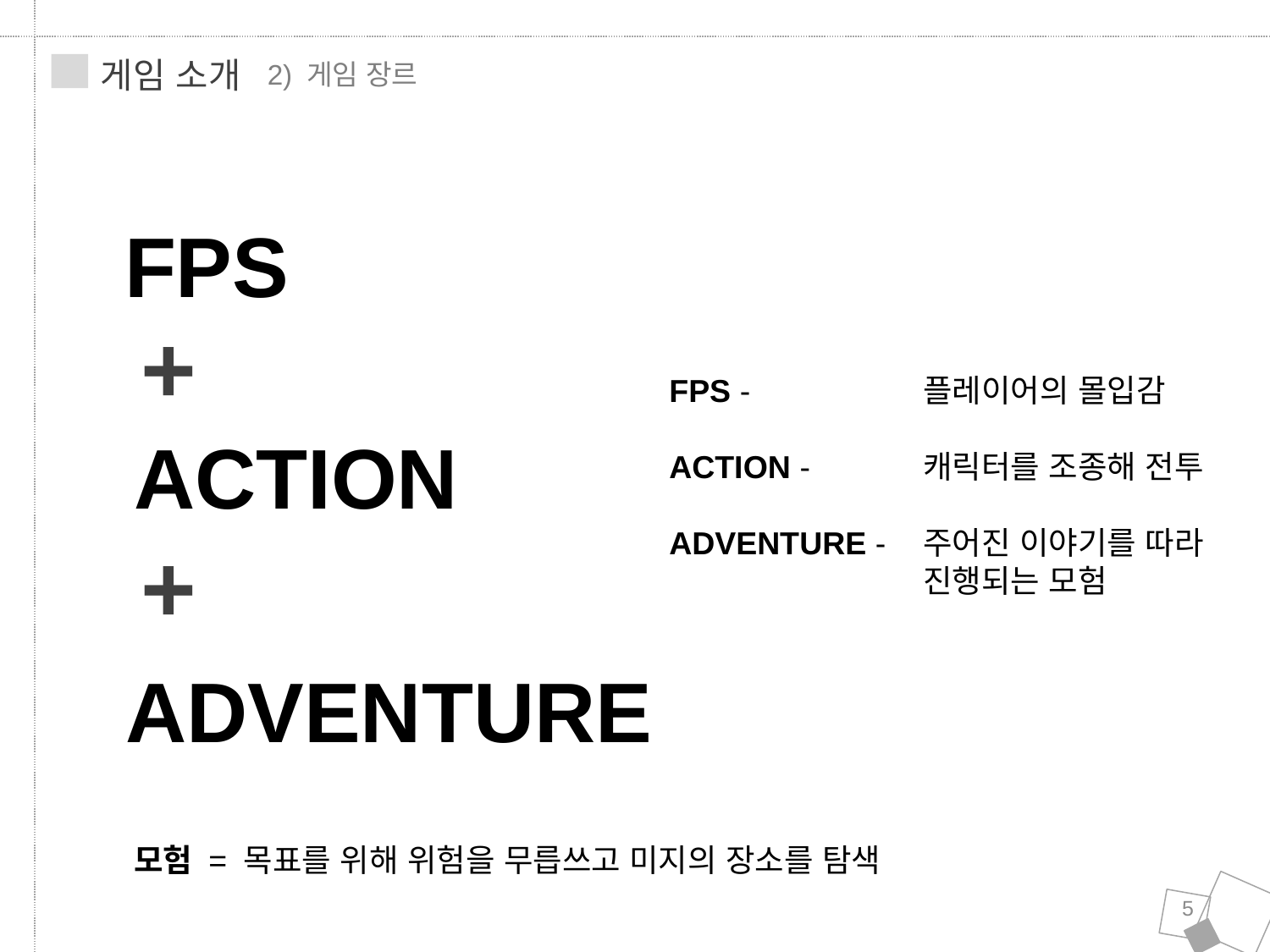

게임 소개
2) 게임 장르

FPS

FPS - 		플레이어의 몰입감

ACTION - 	캐릭터를 조종해 전투

ADVENTURE - 	주어진 이야기를 따라 		진행되는 모험
+
ACTION
+
ADVENTURE
모험 = 목표를 위해 위험을 무릅쓰고 미지의 장소를 탐색

5